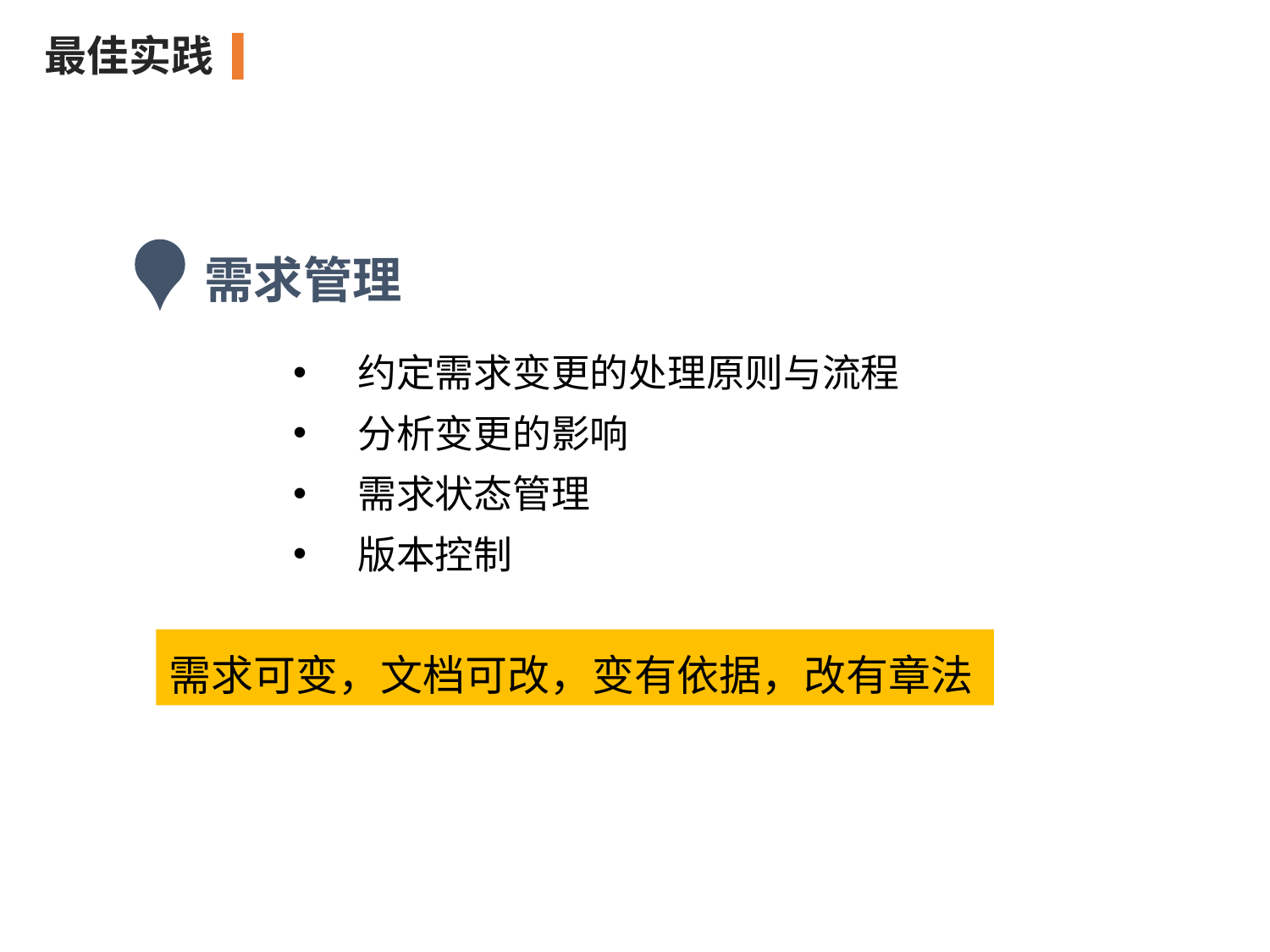

最佳实践

需求管理
约定需求变更的处理原则与流程
分析变更的影响
需求状态管理
版本控制
需求可变，文档可改，变有依据，改有章法